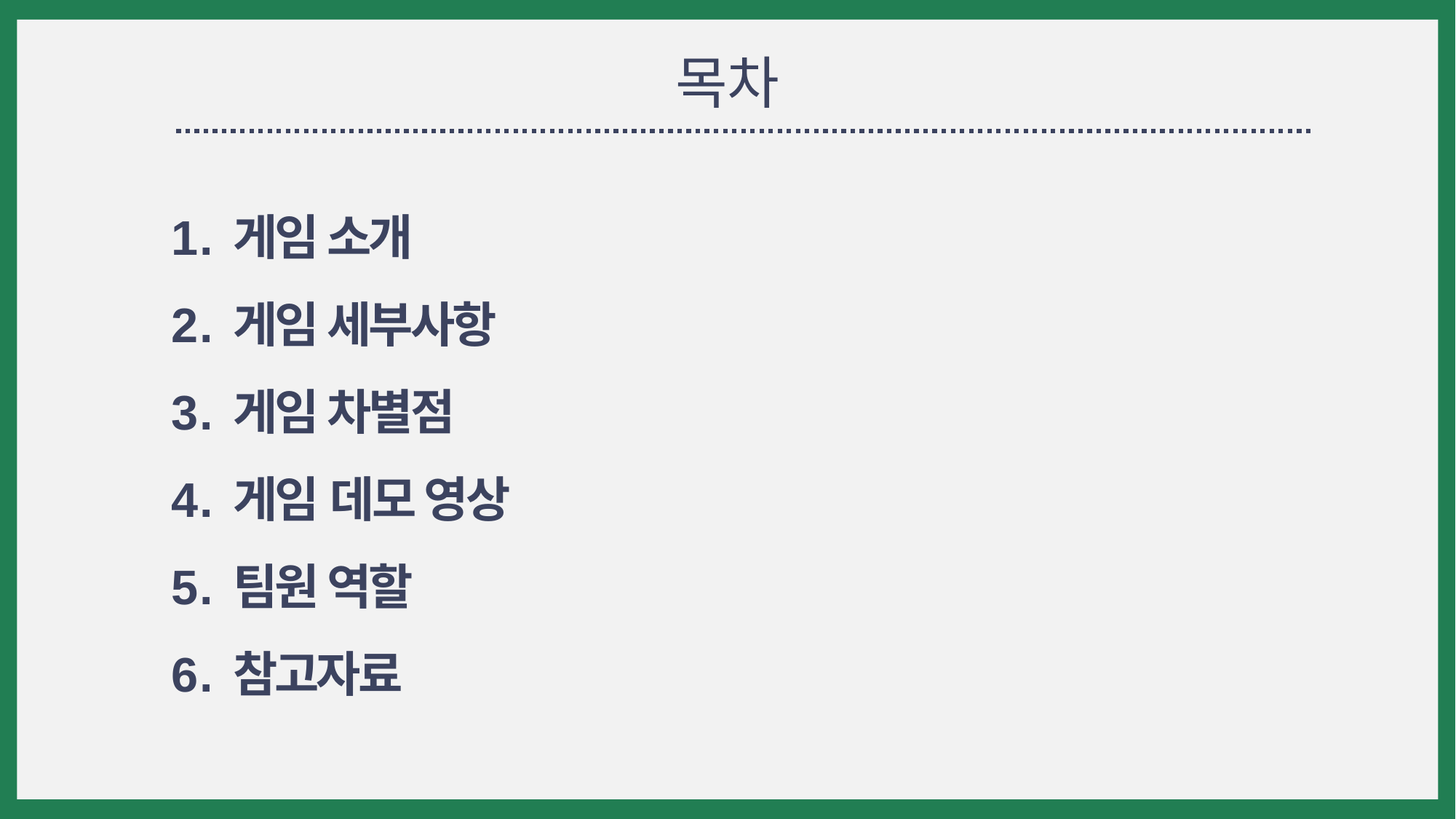

목차
게임 소개
게임 세부사항
게임 차별점
게임 데모 영상
팀원 역할
참고자료